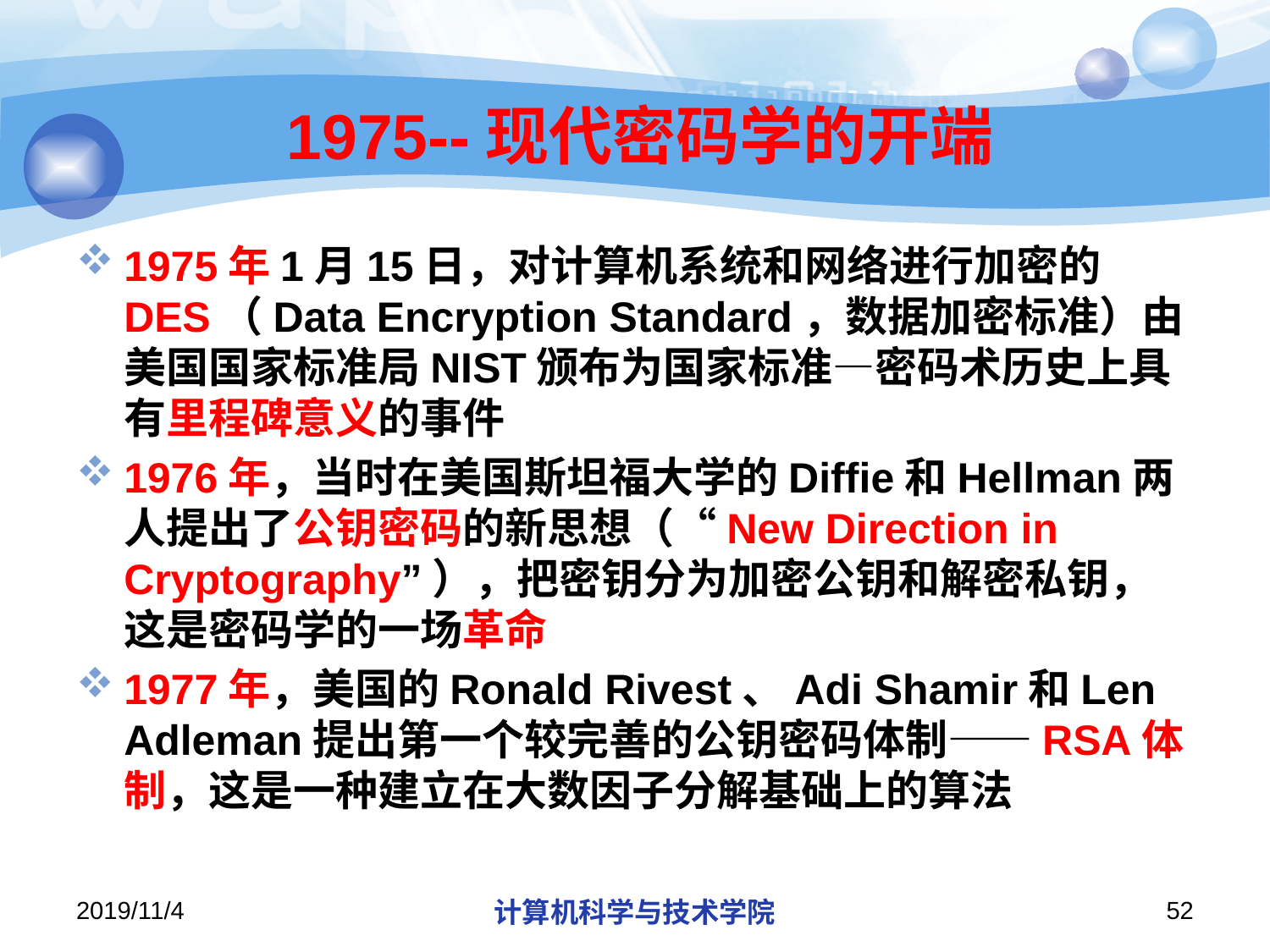

# 1975--现代密码学的开端
1975年1月15日，对计算机系统和网络进行加密的DES（Data Encryption Standard，数据加密标准）由美国国家标准局NIST颁布为国家标准—密码术历史上具有里程碑意义的事件
1976年，当时在美国斯坦福大学的Diffie和Hellman两人提出了公钥密码的新思想（“New Direction in Cryptography”），把密钥分为加密公钥和解密私钥，这是密码学的一场革命
1977年，美国的Ronald Rivest、Adi Shamir和Len Adleman提出第一个较完善的公钥密码体制——RSA体制，这是一种建立在大数因子分解基础上的算法

2019/11/4
计算机科学与技术学院
52